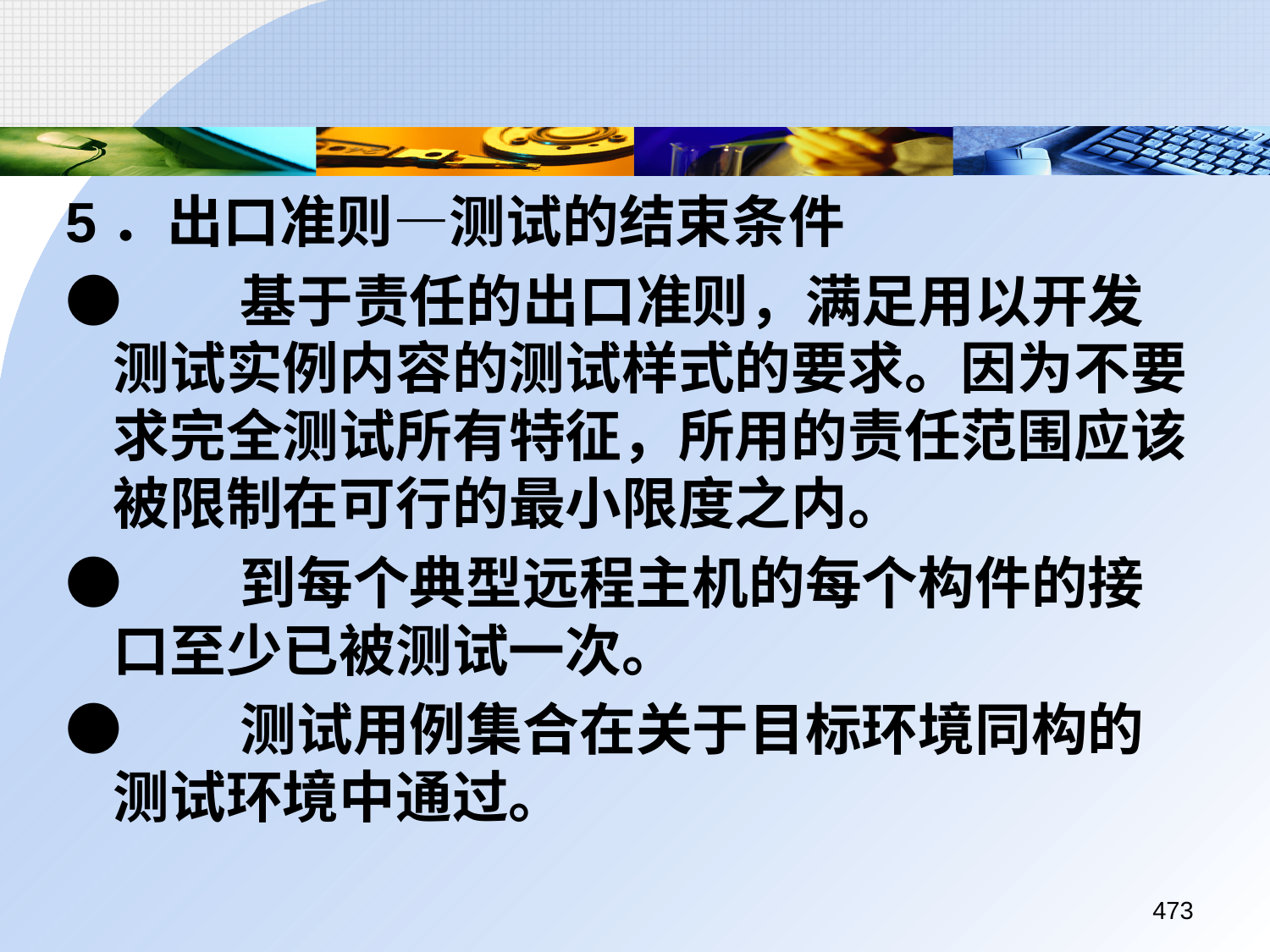

5．出口准则—测试的结束条件
●	基于责任的出口准则，满足用以开发测试实例内容的测试样式的要求。因为不要求完全测试所有特征，所用的责任范围应该被限制在可行的最小限度之内。
●	到每个典型远程主机的每个构件的接口至少已被测试一次。
●	测试用例集合在关于目标环境同构的测试环境中通过。
473